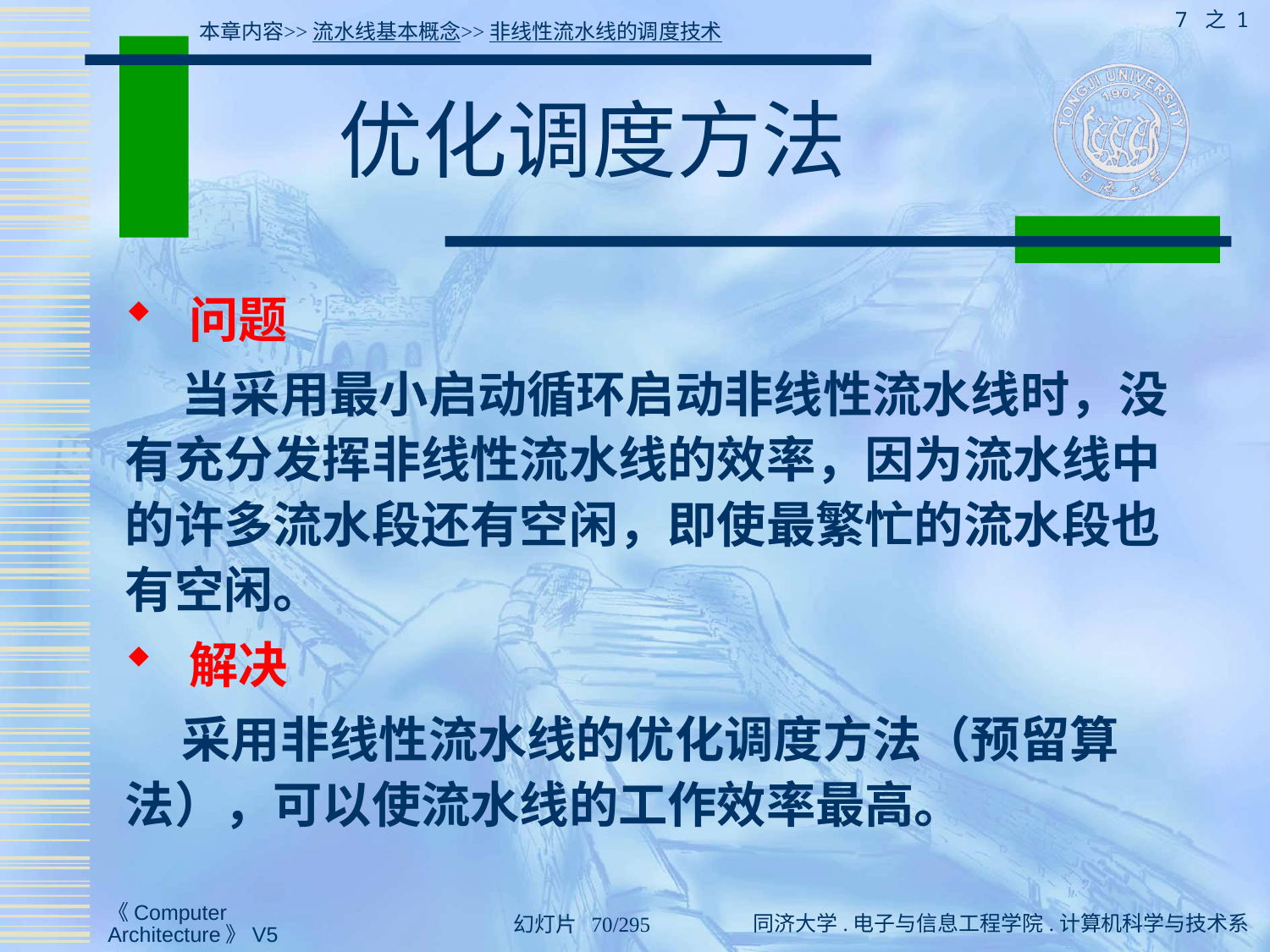

7 之 1
本章内容>>流水线基本概念>>非线性流水线的调度技术
# 优化调度方法
  问题
    当采用最小启动循环启动非线性流水线时，没有充分发挥非线性流水线的效率，因为流水线中的许多流水段还有空闲，即使最繁忙的流水段也有空闲。
  解决
    采用非线性流水线的优化调度方法（预留算法），可以使流水线的工作效率最高。